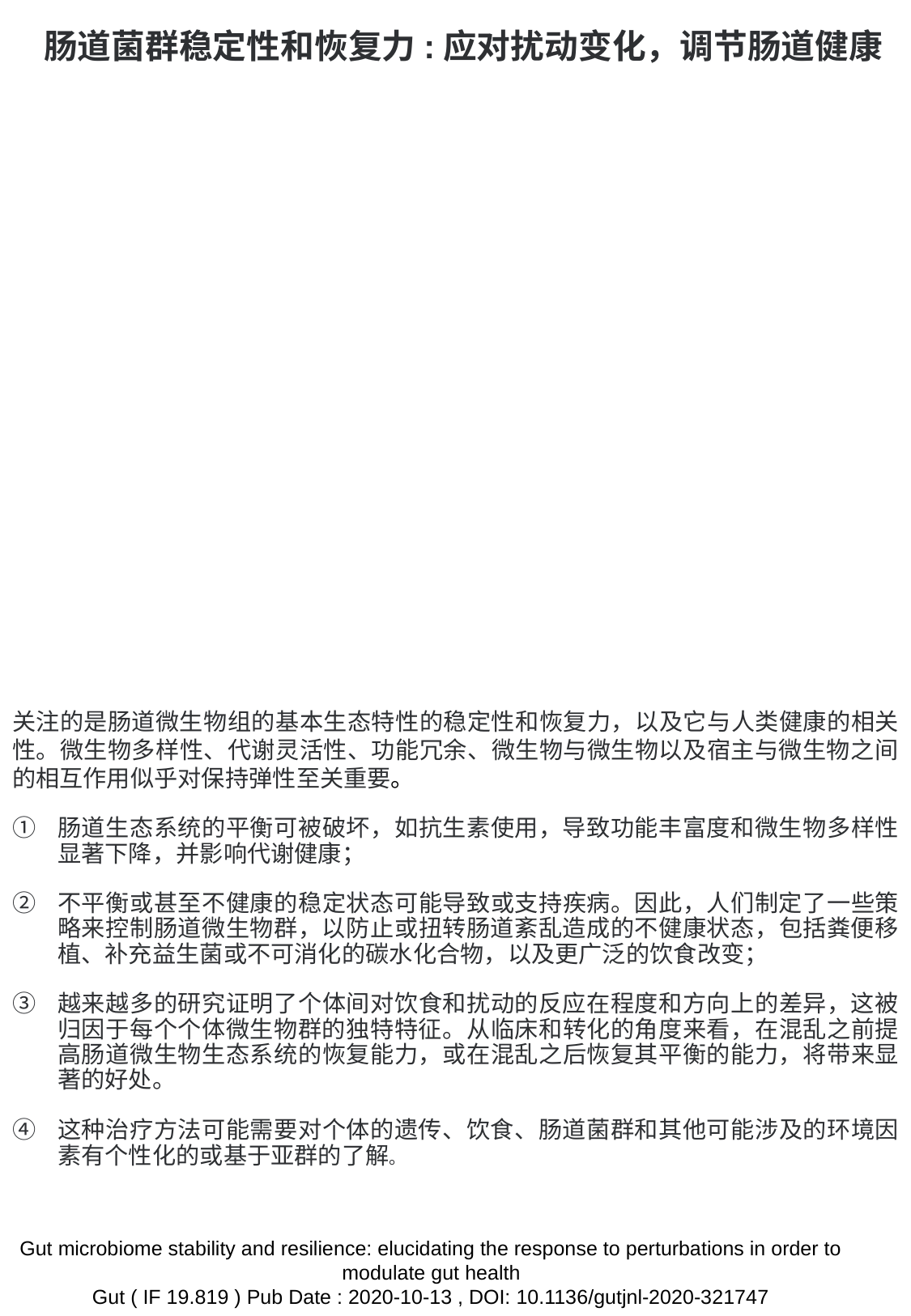

肠道菌群稳定性和恢复力:应对扰动变化，调节肠道健康
关注的是肠道微生物组的基本生态特性的稳定性和恢复力，以及它与人类健康的相关性。微生物多样性、代谢灵活性、功能冗余、微生物与微生物以及宿主与微生物之间的相互作用似乎对保持弹性至关重要。
肠道生态系统的平衡可被破坏，如抗生素使用，导致功能丰富度和微生物多样性显著下降，并影响代谢健康；
不平衡或甚至不健康的稳定状态可能导致或支持疾病。因此，人们制定了一些策略来控制肠道微生物群，以防止或扭转肠道紊乱造成的不健康状态，包括粪便移植、补充益生菌或不可消化的碳水化合物，以及更广泛的饮食改变；
越来越多的研究证明了个体间对饮食和扰动的反应在程度和方向上的差异，这被归因于每个个体微生物群的独特特征。从临床和转化的角度来看，在混乱之前提高肠道微生物生态系统的恢复能力，或在混乱之后恢复其平衡的能力，将带来显著的好处。
这种治疗方法可能需要对个体的遗传、饮食、肠道菌群和其他可能涉及的环境因素有个性化的或基于亚群的了解。
Gut microbiome stability and resilience: elucidating the response to perturbations in order to modulate gut health
Gut ( IF 19.819 ) Pub Date : 2020-10-13 , DOI: 10.1136/gutjnl-2020-321747